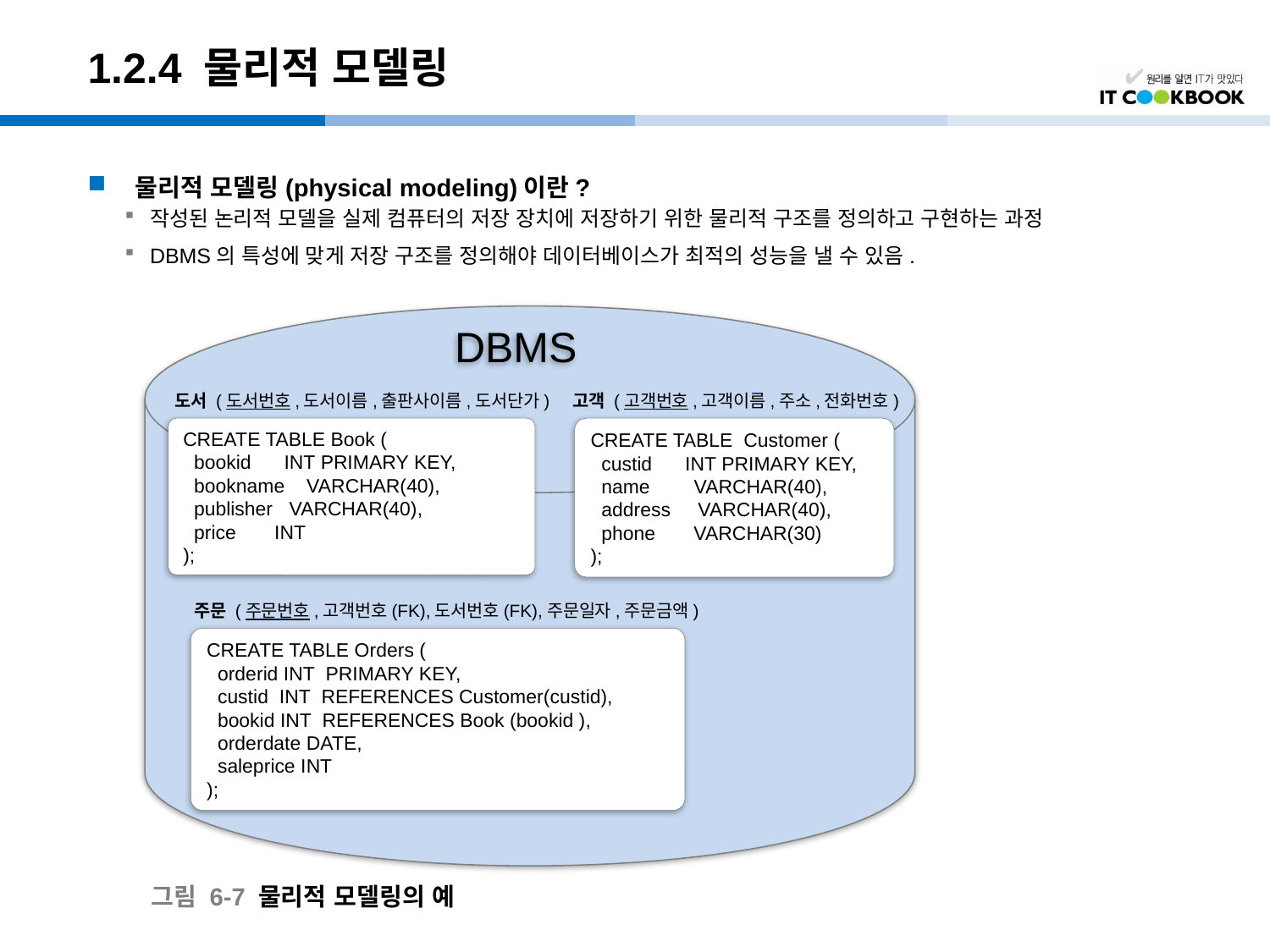

# 1.2.4 물리적 모델링
물리적 모델링(physical modeling)이란?
작성된 논리적 모델을 실제 컴퓨터의 저장 장치에 저장하기 위한 물리적 구조를 정의하고 구현하는 과정
DBMS의 특성에 맞게 저장 구조를 정의해야 데이터베이스가 최적의 성능을 낼 수 있음.

DBMS
도서 (도서번호,도서이름,출판사이름,도서단가)
고객 (고객번호,고객이름,주소,전화번호)
CREATE TABLE Book (
  bookid      INT PRIMARY KEY,
  bookname    VARCHAR(40),
  publisher   VARCHAR(40),
  price       INT
);
CREATE TABLE  Customer (
  custid      INT PRIMARY KEY,
  name        VARCHAR(40),
  address     VARCHAR(40),
  phone       VARCHAR(30)
);
주문 (주문번호,고객번호(FK),도서번호(FK),주문일자,주문금액)
CREATE TABLE Orders (
  orderid INT  PRIMARY KEY,
  custid  INT  REFERENCES Customer(custid),
  bookid INT  REFERENCES Book (bookid ),
  orderdate DATE,
  saleprice INT
);
그림 6-7 물리적 모델링의 예